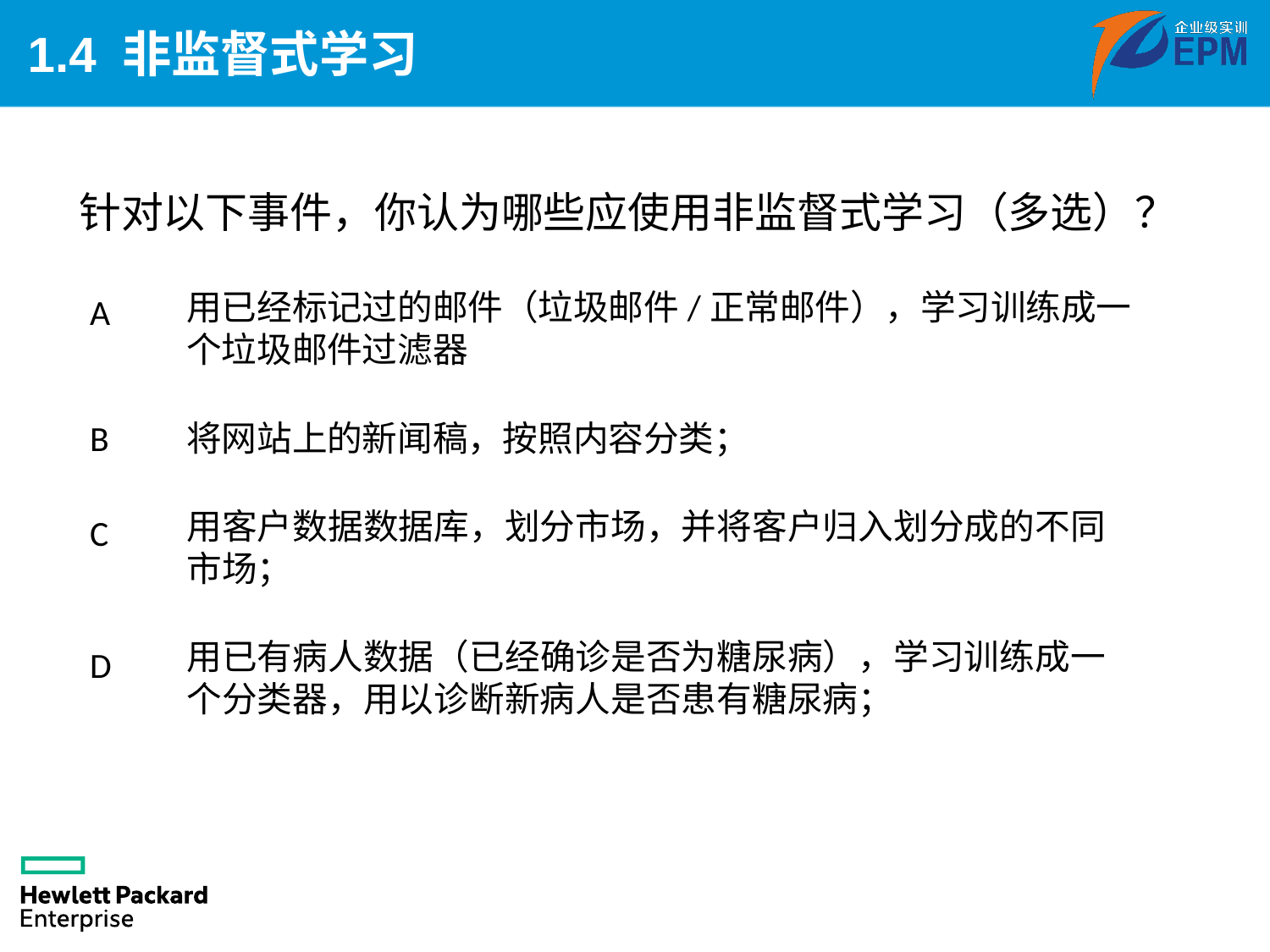

# 1.4 非监督式学习
针对以下事件，你认为哪些应使用非监督式学习（多选）？
A
用已经标记过的邮件（垃圾邮件/正常邮件），学习训练成一个垃圾邮件过滤器

将网站上的新闻稿，按照内容分类；

用客户数据数据库，划分市场，并将客户归入划分成的不同市场；

用已有病人数据（已经确诊是否为糖尿病），学习训练成一个分类器，用以诊断新病人是否患有糖尿病；
B
C
D